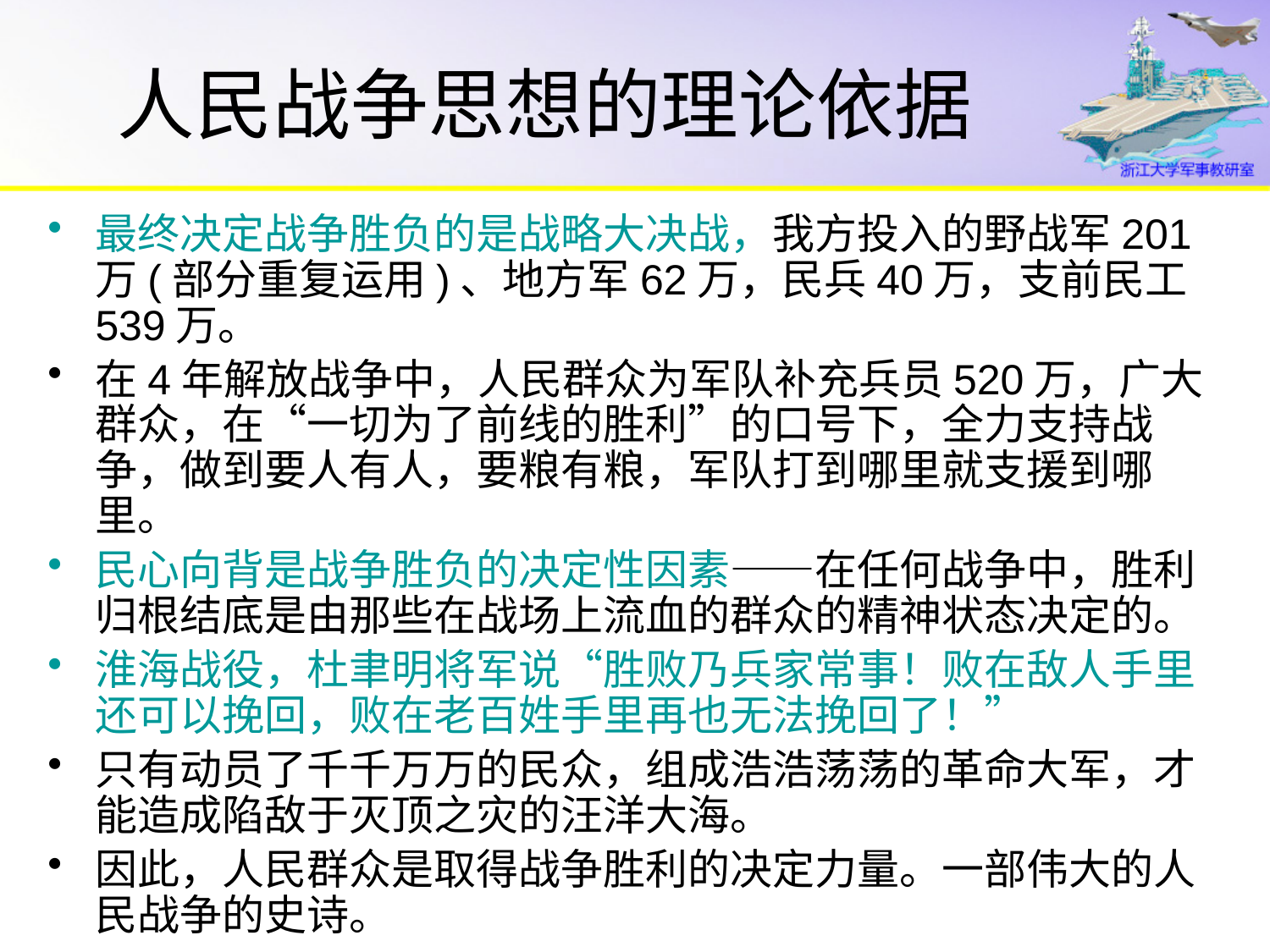

# 人民战争思想的理论依据
最终决定战争胜负的是战略大决战，我方投入的野战军201万(部分重复运用)、地方军62万，民兵40万，支前民工539万。
在4年解放战争中，人民群众为军队补充兵员520万，广大群众，在“一切为了前线的胜利”的口号下，全力支持战争，做到要人有人，要粮有粮，军队打到哪里就支援到哪里。
民心向背是战争胜负的决定性因素——在任何战争中，胜利归根结底是由那些在战场上流血的群众的精神状态决定的。
淮海战役，杜聿明将军说“胜败乃兵家常事！败在敌人手里还可以挽回，败在老百姓手里再也无法挽回了！”
只有动员了千千万万的民众，组成浩浩荡荡的革命大军，才能造成陷敌于灭顶之灾的汪洋大海。
因此，人民群众是取得战争胜利的决定力量。一部伟大的人民战争的史诗。